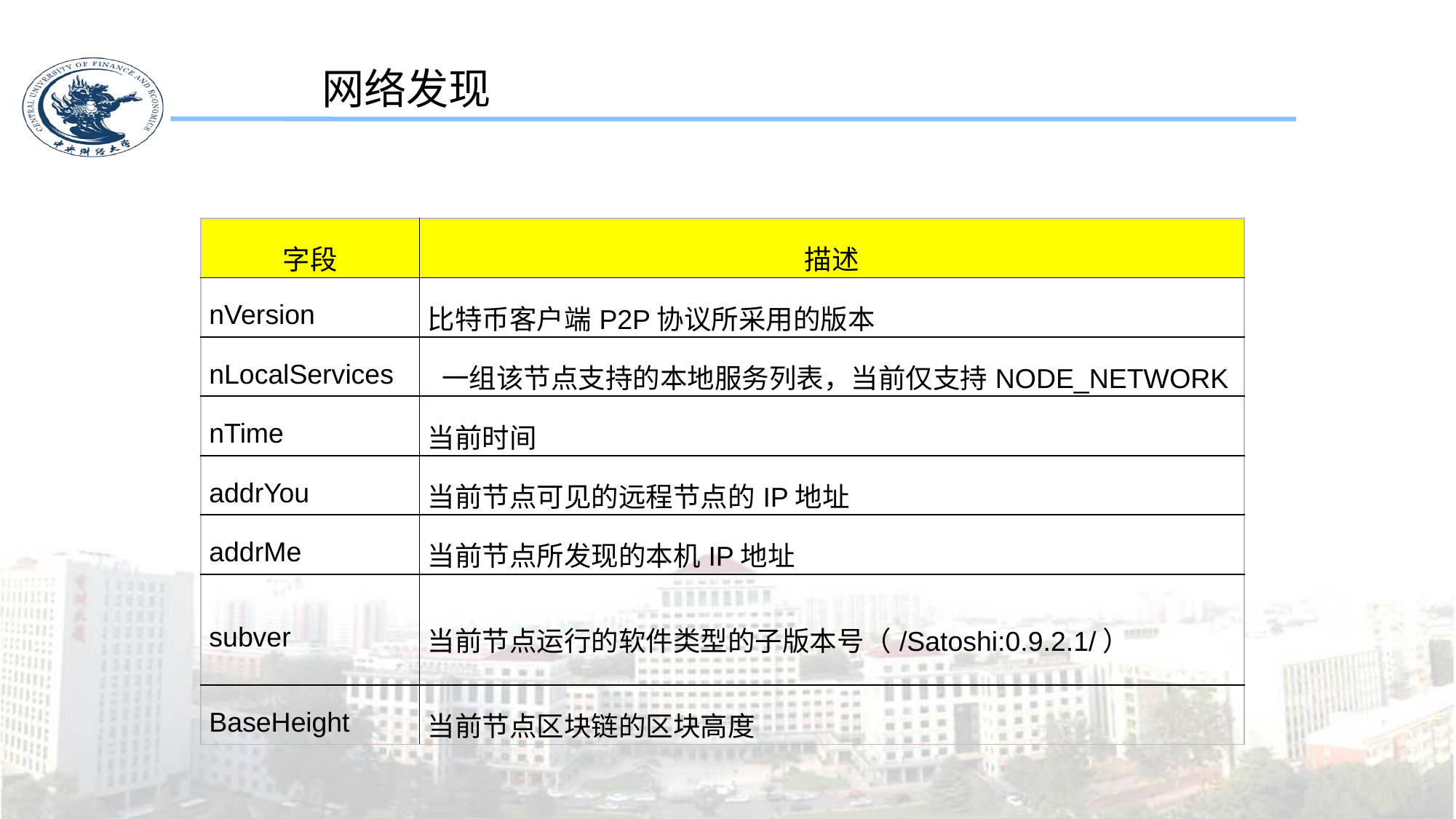

网络发现
| 字段 | 描述 |
| --- | --- |
| nVersion | 比特币客户端P2P协议所采用的版本 |
| nLocalServices | 一组该节点支持的本地服务列表，当前仅支持NODE\_NETWORK |
| nTime | 当前时间 |
| addrYou | 当前节点可见的远程节点的IP地址 |
| addrMe | 当前节点所发现的本机IP地址 |
| subver | 当前节点运行的软件类型的子版本号（/Satoshi:0.9.2.1/） |
| BaseHeight | 当前节点区块链的区块高度 |